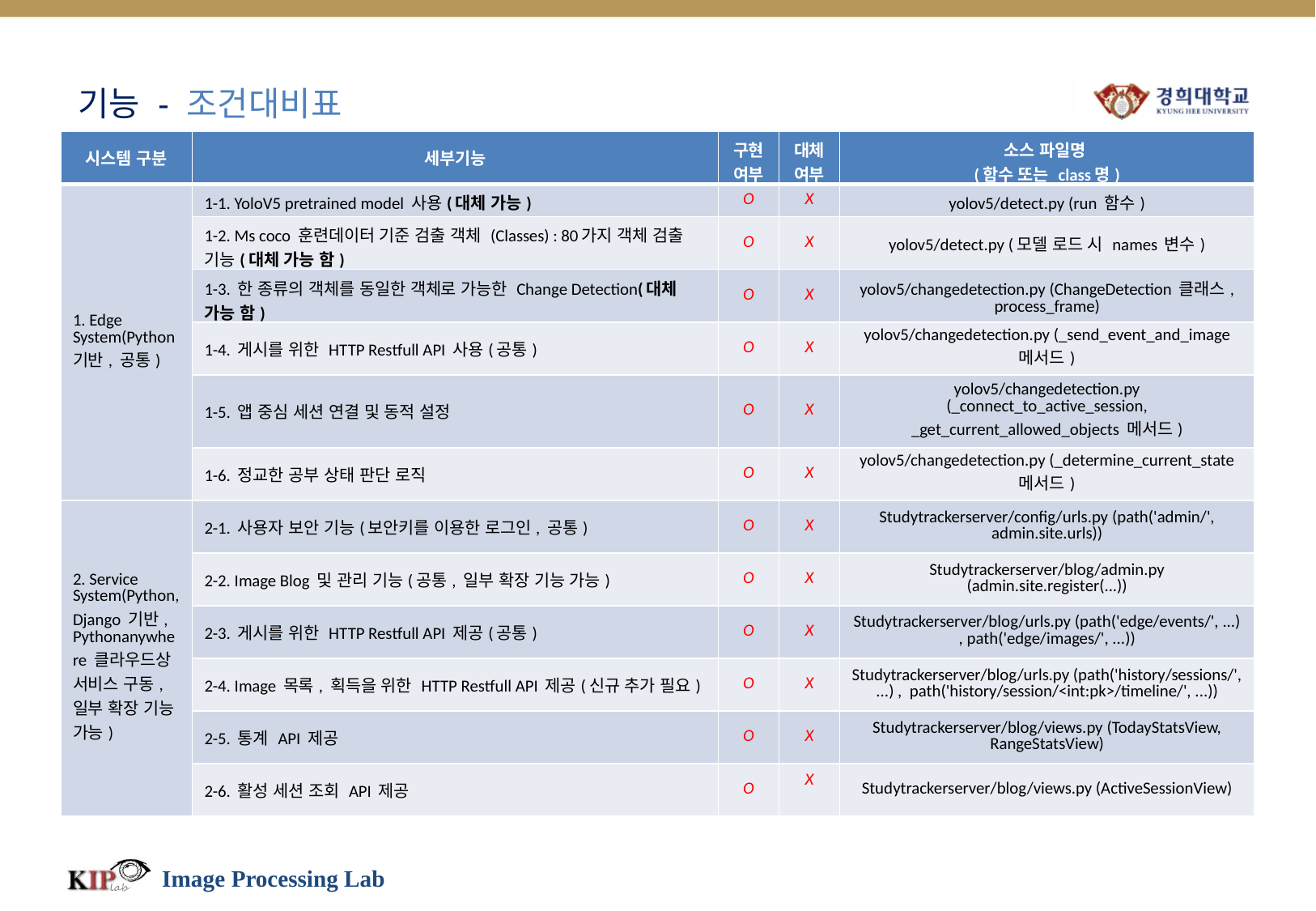

# 기능 - 조건대비표
| 시스템 구분 | 세부기능 | 구현 여부 | 대체 여부 | 소스 파일명 (함수 또는 class명) |
| --- | --- | --- | --- | --- |
| 1. Edge System(Python 기반, 공통) | 1-1. YoloV5 pretrained model 사용(대체 가능) | O | X | yolov5/detect.py (run 함수) |
|  | 1-2. Ms coco 훈련데이터 기준 검출 객체 (Classes) : 80가지 객체 검출 기능(대체 가능 함) | O | X | yolov5/detect.py (모델 로드 시 names 변수) |
|  | 1-3. 한 종류의 객체를 동일한 객체로 가능한 Change Detection(대체 가능 함) | O | X | yolov5/changedetection.py (ChangeDetection 클래스, process\_frame) |
|  | 1-4. 게시를 위한 HTTP Restfull API 사용(공통) | O | X | yolov5/changedetection.py (\_send\_event\_and\_image 메서드) |
|  | 1-5. 앱 중심 세션 연결 및 동적 설정 | O | X | yolov5/changedetection.py (\_connect\_to\_active\_session, \_get\_current\_allowed\_objects 메서드) |
|  | 1-6. 정교한 공부 상태 판단 로직 | O | X | yolov5/changedetection.py (\_determine\_current\_state 메서드) |
| 2. Service System(Python, Django 기반, Pythonanywhere 클라우드상 서비스 구동, 일부 확장 기능 가능) | 2-1. 사용자 보안 기능(보안키를 이용한 로그인, 공통) | O | X | Studytrackerserver/config/urls.py (path('admin/', admin.site.urls)) |
|  | 2-2. Image Blog 및 관리 기능(공통, 일부 확장 기능 가능) | O | X | Studytrackerserver/blog/admin.py (admin.site.register(...)) |
|  | 2-3. 게시를 위한 HTTP Restfull API 제공(공통) | O | X | Studytrackerserver/blog/urls.py (path('edge/events/', ...) , path('edge/images/', ...)) |
|  | 2-4. Image 목록, 획득을 위한 HTTP Restfull API 제공(신규 추가 필요) | O | X | Studytrackerserver/blog/urls.py (path('history/sessions/', ...) , path('history/session/<int:pk>/timeline/', ...)) |
|  | 2-5. 통계 API 제공 | O | X | Studytrackerserver/blog/views.py (TodayStatsView, RangeStatsView) |
|  | 2-6. 활성 세션 조회 API 제공 | O | X | Studytrackerserver/blog/views.py (ActiveSessionView) |
Image Processing Lab